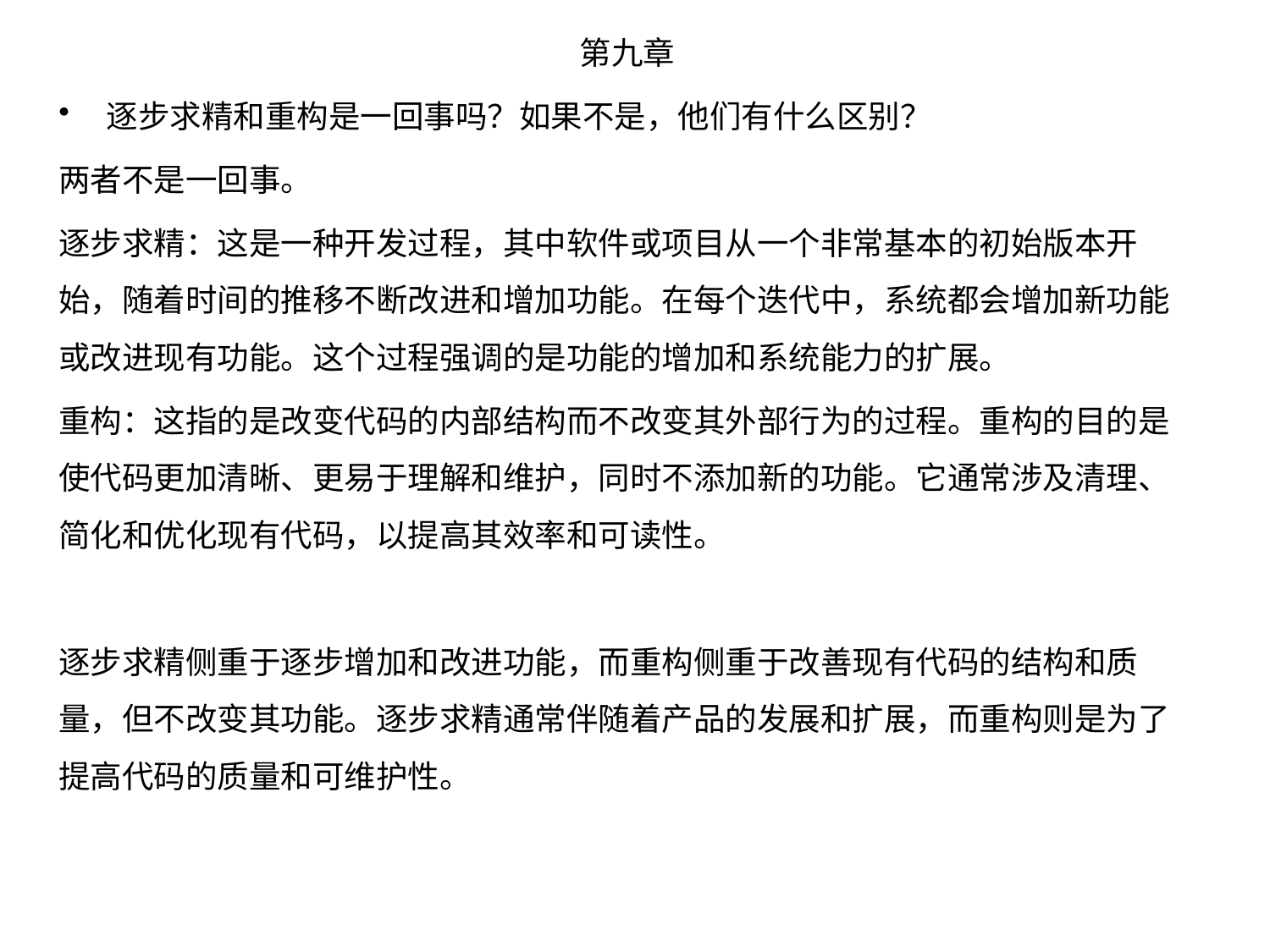

第九章
逐步求精和重构是一回事吗？如果不是，他们有什么区别？
两者不是一回事。
逐步求精：这是一种开发过程，其中软件或项目从一个非常基本的初始版本开始，随着时间的推移不断改进和增加功能。在每个迭代中，系统都会增加新功能或改进现有功能。这个过程强调的是功能的增加和系统能力的扩展。
重构：这指的是改变代码的内部结构而不改变其外部行为的过程。重构的目的是使代码更加清晰、更易于理解和维护，同时不添加新的功能。它通常涉及清理、简化和优化现有代码，以提高其效率和可读性。

逐步求精侧重于逐步增加和改进功能，而重构侧重于改善现有代码的结构和质量，但不改变其功能。逐步求精通常伴随着产品的发展和扩展，而重构则是为了提高代码的质量和可维护性。